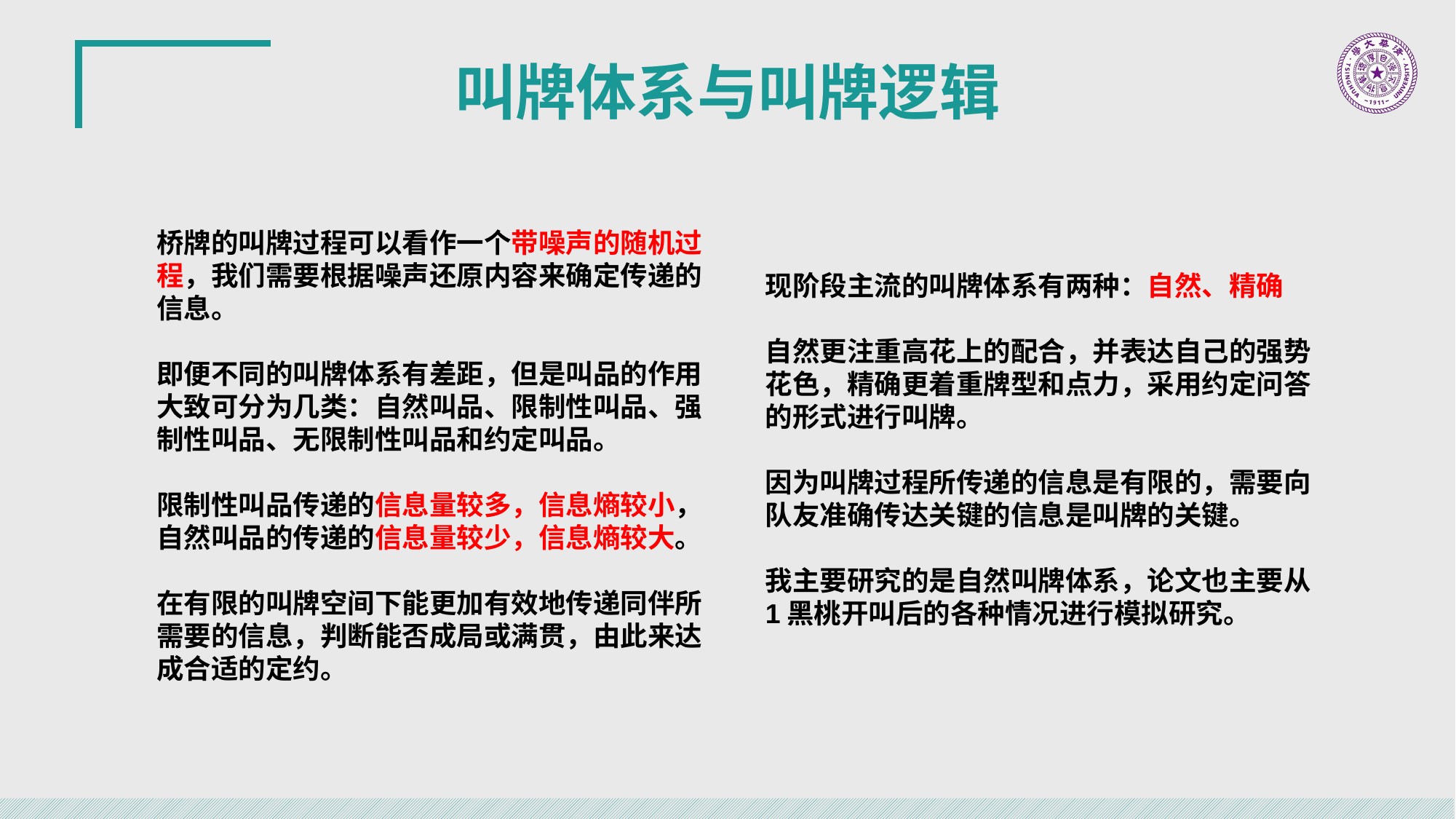

叫牌体系与叫牌逻辑
桥牌的叫牌过程可以看作一个带噪声的随机过程，我们需要根据噪声还原内容来确定传递的信息。

即便不同的叫牌体系有差距，但是叫品的作用大致可分为几类：自然叫品、限制性叫品、强制性叫品、无限制性叫品和约定叫品。

限制性叫品传递的信息量较多，信息熵较小，自然叫品的传递的信息量较少，信息熵较大。

在有限的叫牌空间下能更加有效地传递同伴所需要的信息，判断能否成局或满贯，由此来达成合适的定约。
现阶段主流的叫牌体系有两种：自然、精确

自然更注重高花上的配合，并表达自己的强势花色，精确更着重牌型和点力，采用约定问答的形式进行叫牌。

因为叫牌过程所传递的信息是有限的，需要向队友准确传达关键的信息是叫牌的关键。

我主要研究的是自然叫牌体系，论文也主要从1黑桃开叫后的各种情况进行模拟研究。